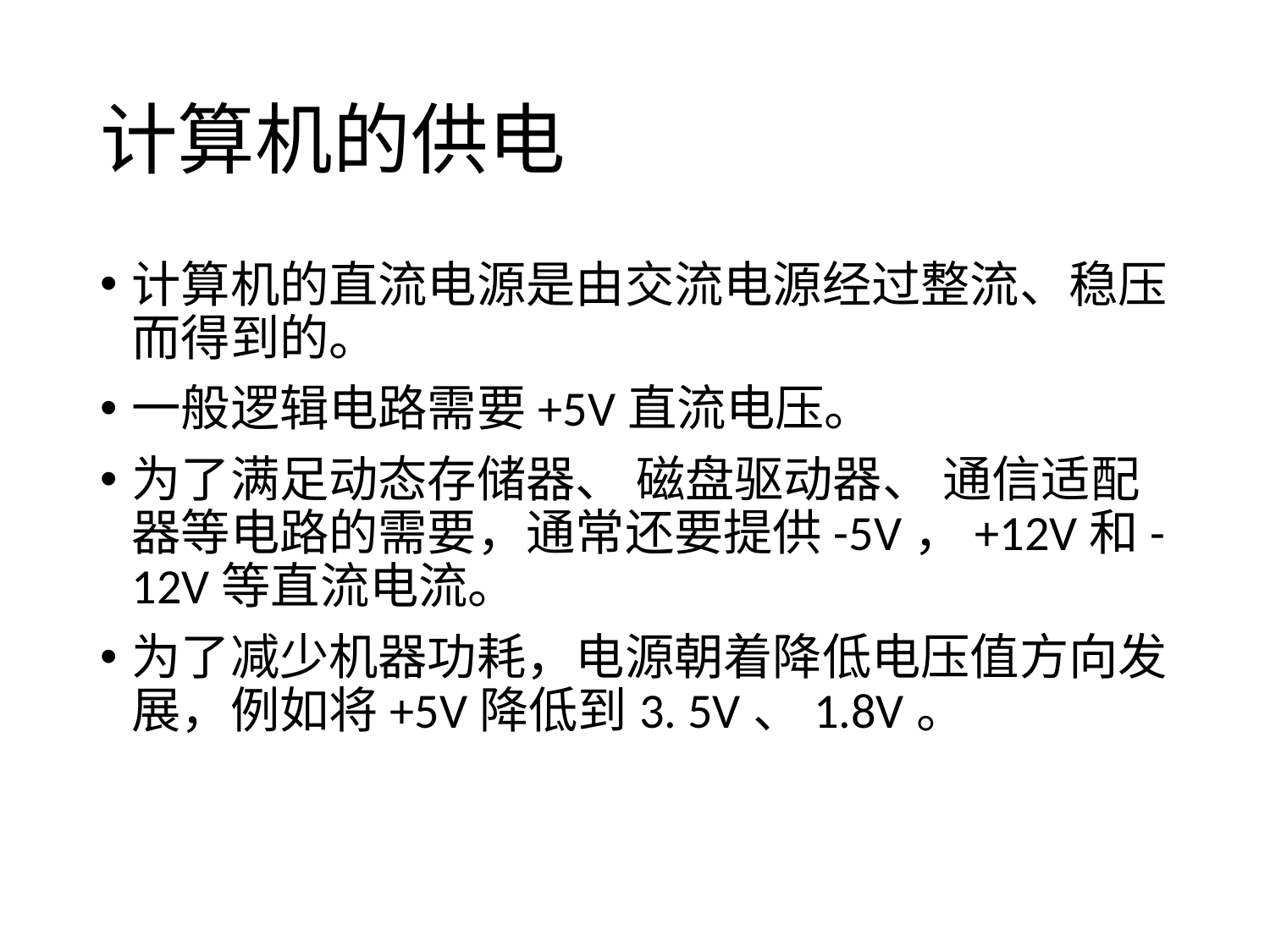

# 计算机的供电
计算机的直流电源是由交流电源经过整流、稳压而得到的。
一般逻辑电路需要+5V直流电压。
为了满足动态存储器、 磁盘驱动器、 通信适配器等电路的需要，通常还要提供-5V，+12V和-12V等直流电流。
为了减少机器功耗，电源朝着降低电压值方向发展，例如将+5V降低到3. 5V、1.8V。